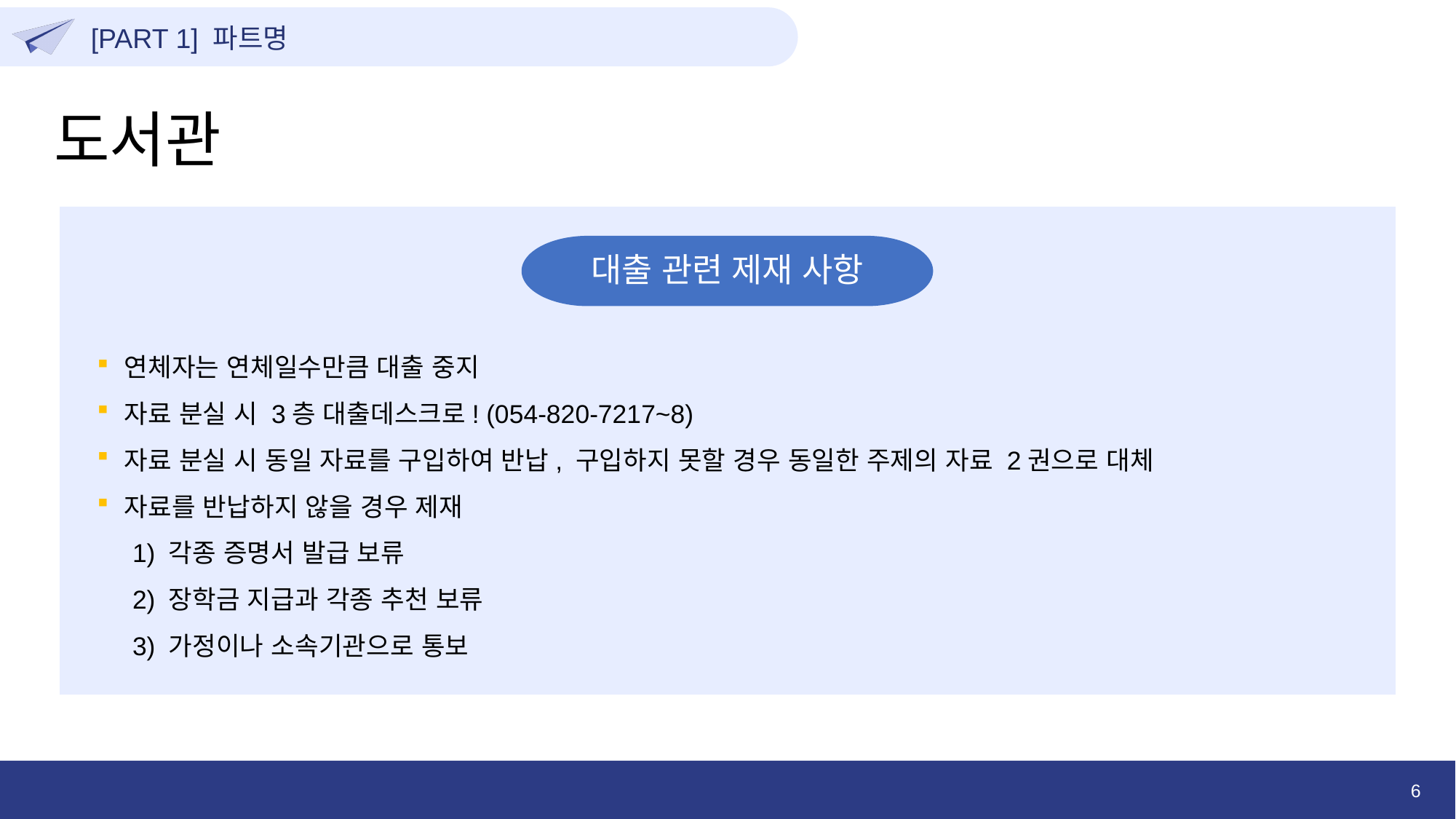

# [PART 1] 파트명
도서관

대출 관련 제재 사항
연체자는 연체일수만큼 대출 중지
자료 분실 시 3층 대출데스크로! (054-820-7217~8)
자료 분실 시 동일 자료를 구입하여 반납, 구입하지 못할 경우 동일한 주제의 자료 2권으로 대체
자료를 반납하지 않을 경우 제재
     1) 각종 증명서 발급 보류
     2) 장학금 지급과 각종 추천 보류
     3) 가정이나 소속기관으로 통보

6